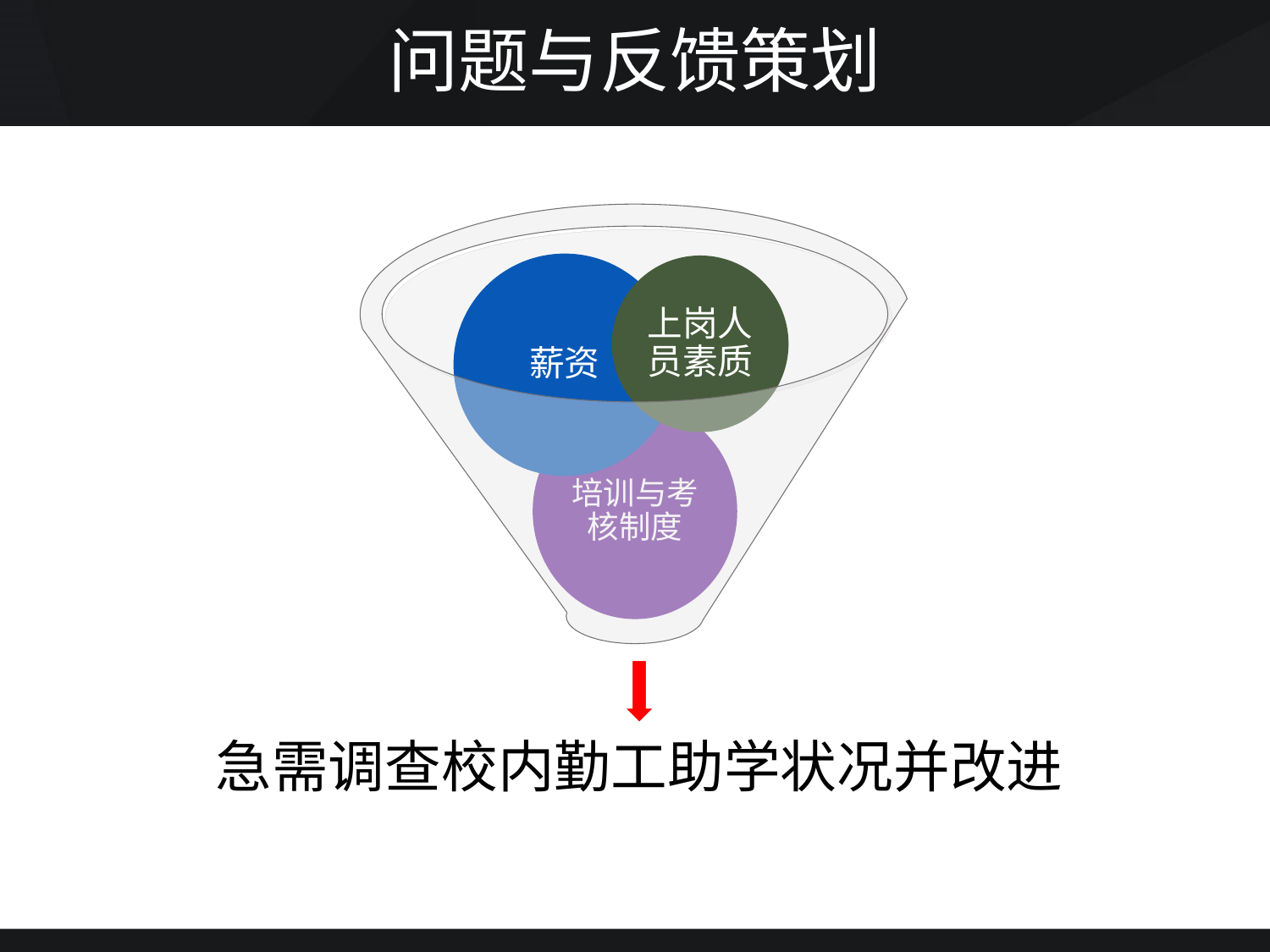

问题与反馈策划
急需调查校内勤工助学状况并改进
培训与考核制度
薪资
上岗人员素质